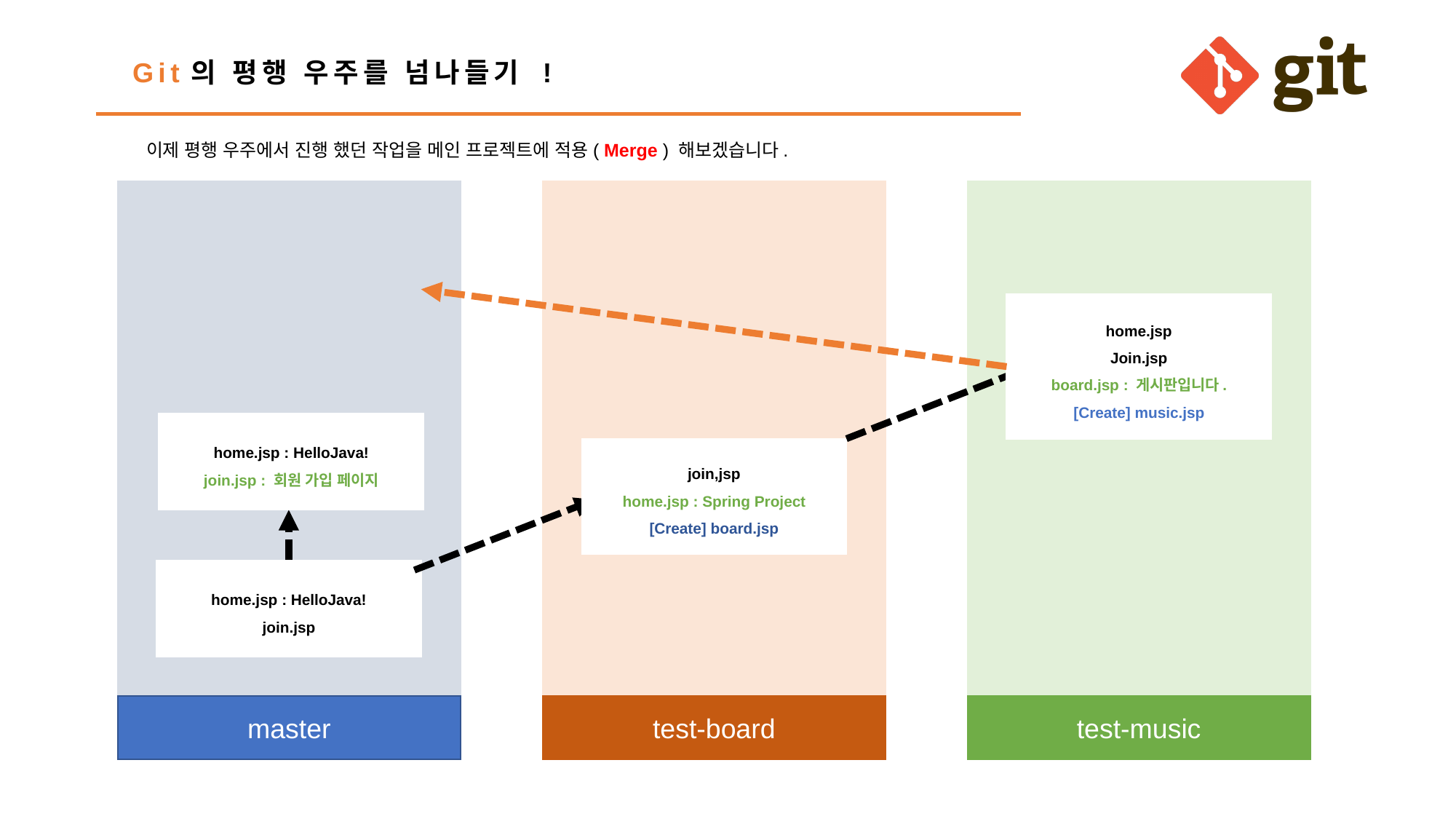

Git의 평행 우주를 넘나들기 !
이제 평행 우주에서 진행 했던 작업을 메인 프로젝트에 적용( Merge ) 해보겠습니다.

home.jsp
Join.jsp
board.jsp : 게시판입니다.
[Create] music.jsp
home.jsp : HelloJava!
join.jsp : 회원 가입 페이지
join,jsp
home.jsp : Spring Project
[Create] board.jsp
home.jsp : HelloJava!
join.jsp
master
test-board
test-music